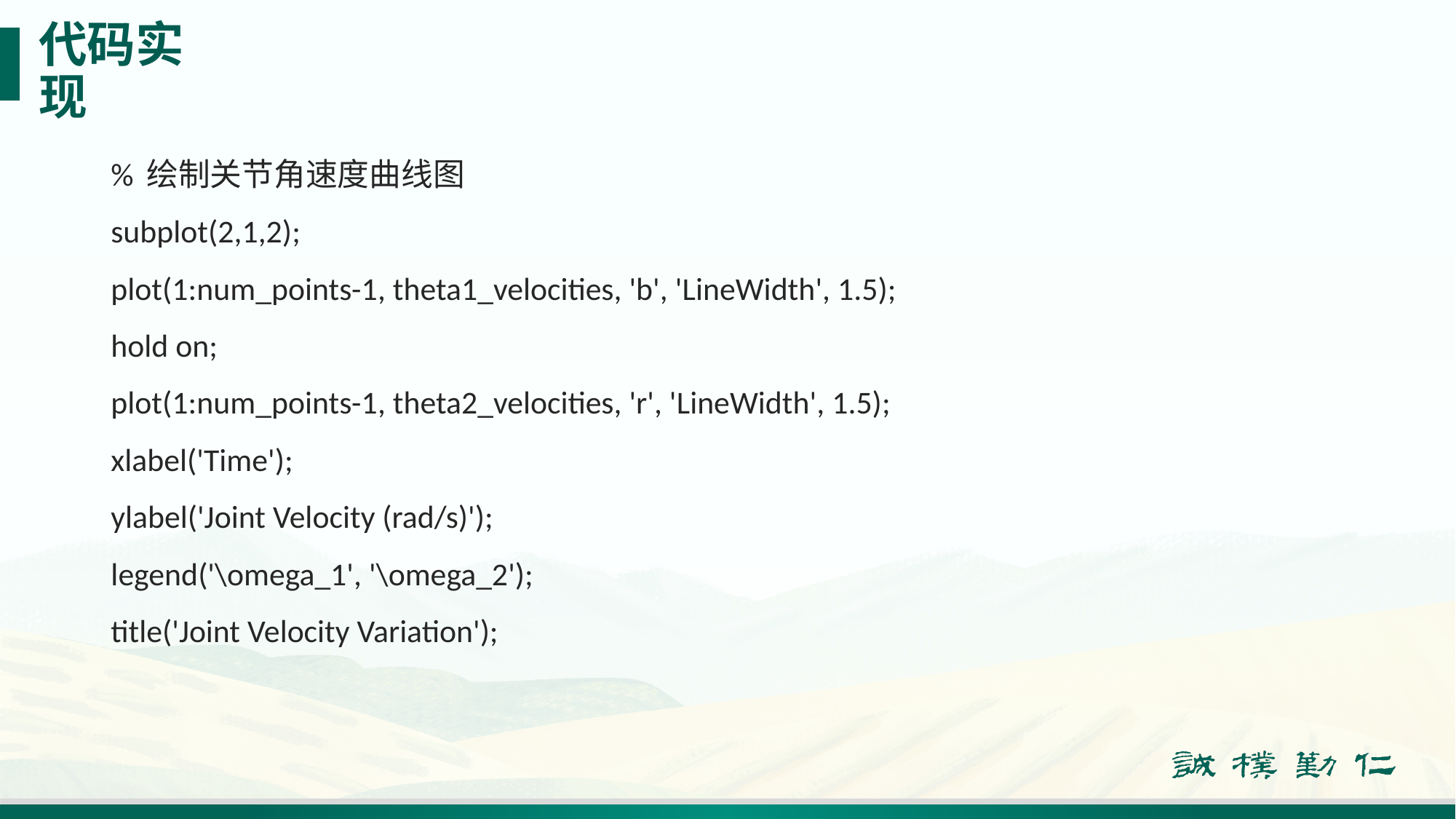

# 代码实现
% 绘制关节角速度曲线图
subplot(2,1,2);
plot(1:num_points-1, theta1_velocities, 'b', 'LineWidth', 1.5);
hold on;
plot(1:num_points-1, theta2_velocities, 'r', 'LineWidth', 1.5);
xlabel('Time');
ylabel('Joint Velocity (rad/s)');
legend('\omega_1', '\omega_2');
title('Joint Velocity Variation');